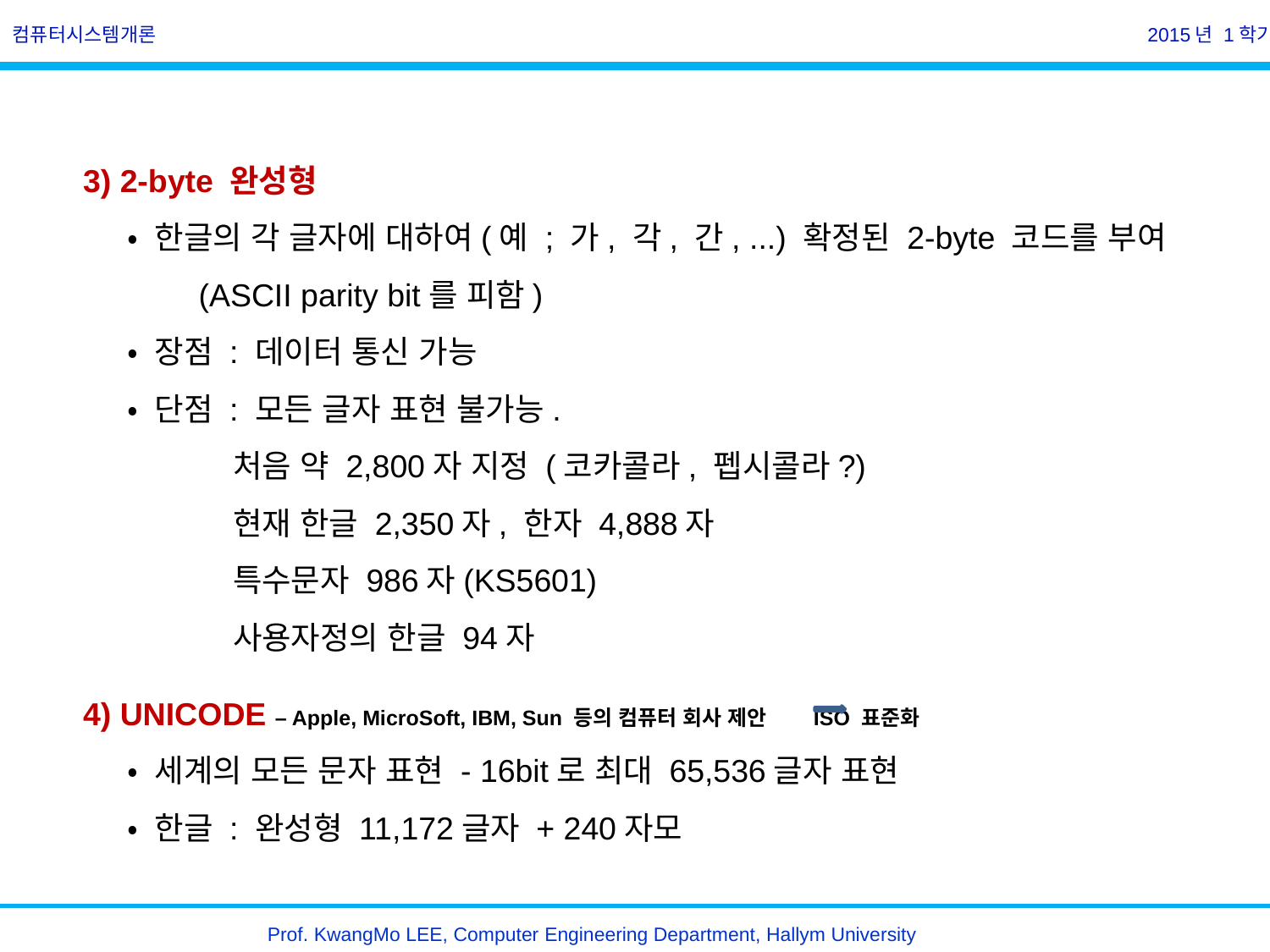

컴퓨터시스템개론
2015년 1학기
    3) 2-byte 완성형
         • 한글의 각 글자에 대하여(예 ; 가, 각, 간, ...) 확정된 2-byte 코드를 부여
                 (ASCII parity bit를 피함)
         • 장점 : 데이터 통신 가능
         • 단점 : 모든 글자 표현 불가능.
                    처음 약 2,800자 지정 (코카콜라, 펩시콜라?)
                    현재 한글 2,350자, 한자 4,888자
                    특수문자 986자(KS5601)
                    사용자정의 한글 94자
    4) UNICODE – Apple, MicroSoft, IBM, Sun 등의 컴퓨터 회사 제안       ISO 표준화
         • 세계의 모든 문자 표현 - 16bit로 최대 65,536글자 표현
         • 한글 : 완성형 11,172글자 + 240자모

Prof. KwangMo LEE, Computer Engineering Department, Hallym University